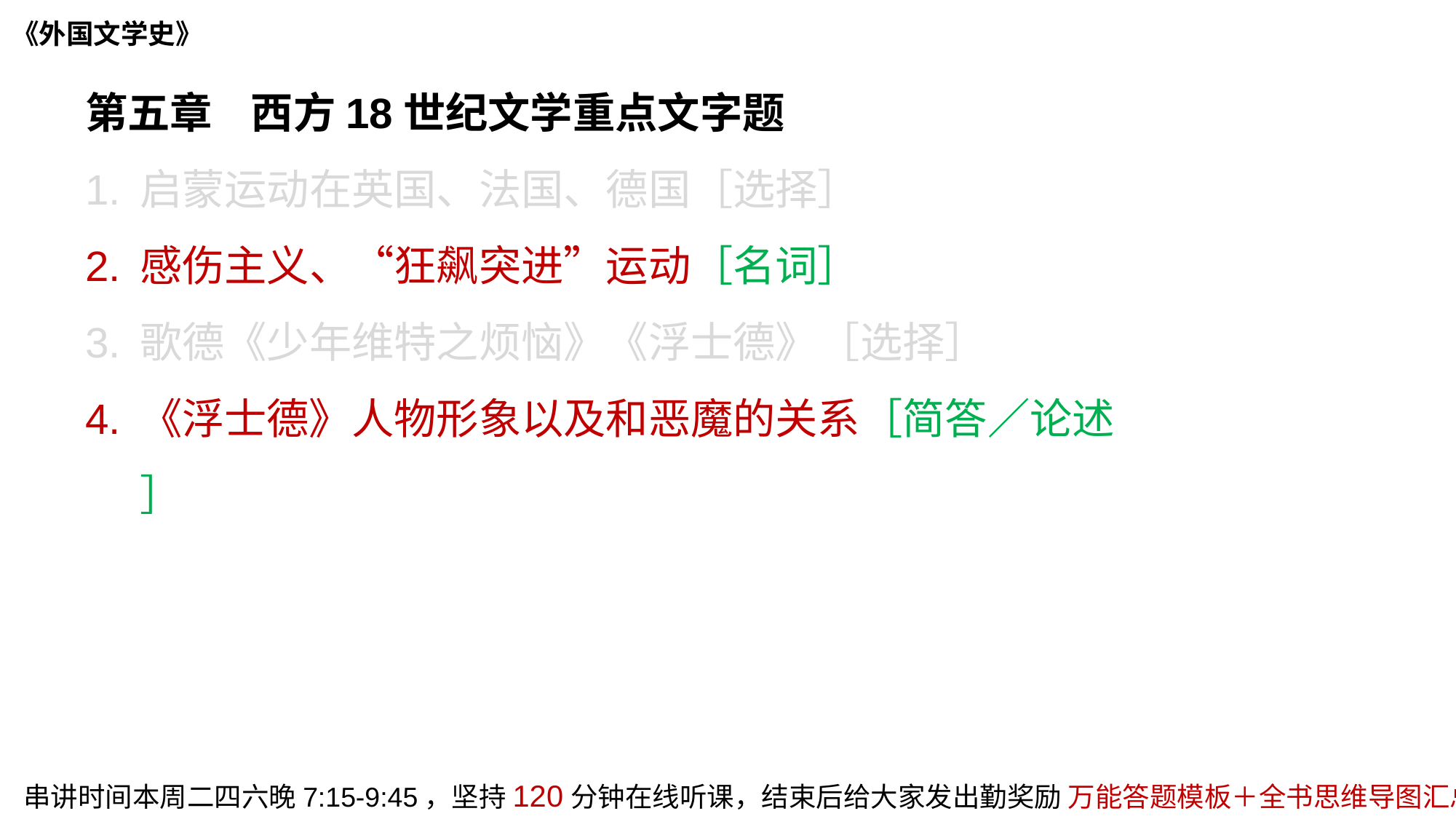

《外国文学史》
第五章    西方18世纪文学重点文字题
启蒙运动在英国、法国、德国［选择］
感伤主义、“狂飙突进”运动［名词］
歌德《少年维特之烦恼》《浮士德》［选择］
《浮士德》人物形象以及和恶魔的关系［简答／论述］